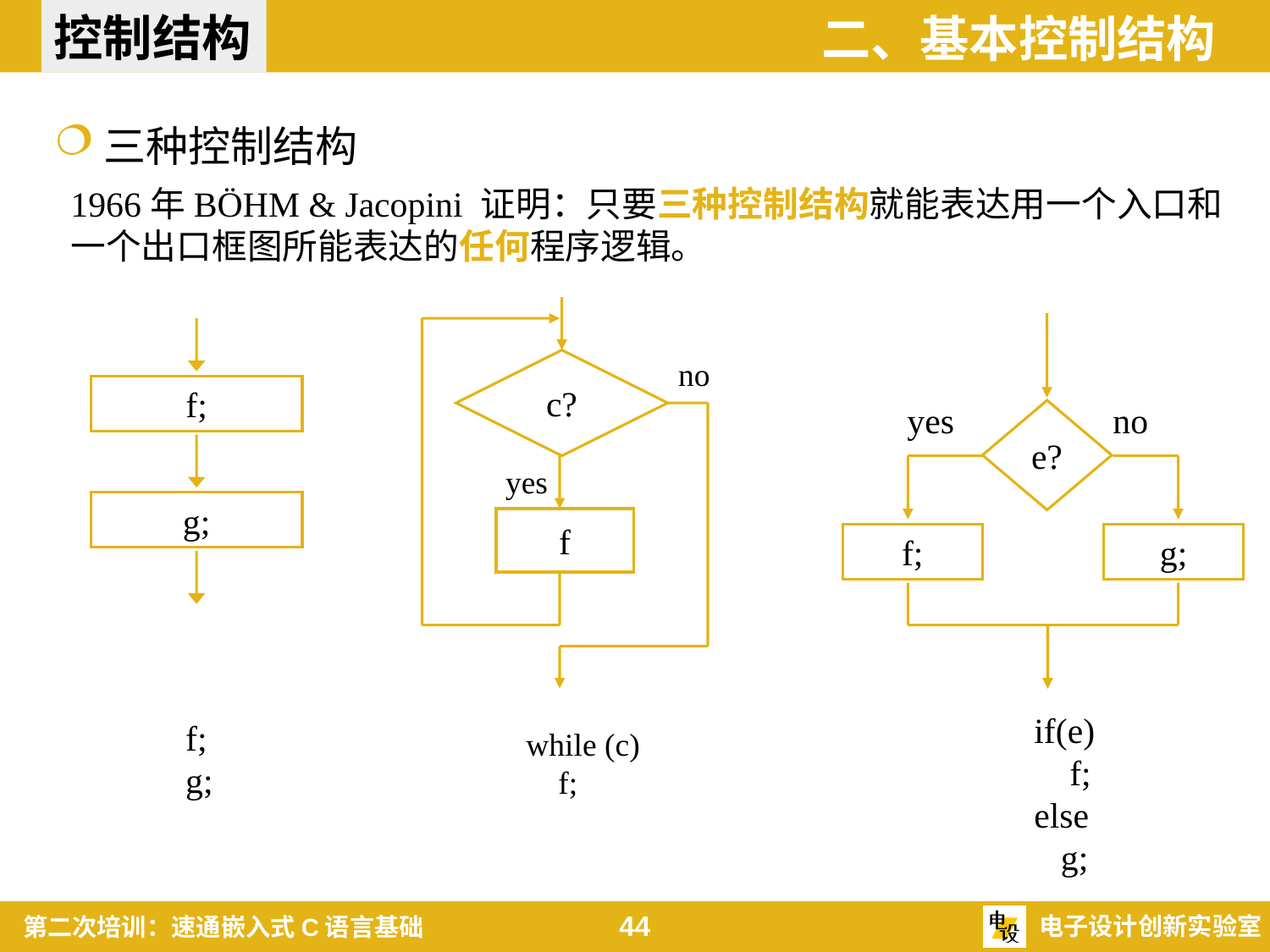

控制结构
二、基本控制结构
三种控制结构
1966年BÖHM & Jacopini 证明：只要三种控制结构就能表达用一个入口和一个出口框图所能表达的任何程序逻辑。

no
c?

yes

f

yes
no
e?

f;
g;

f;

g;

    if(e)
        f;
    else
       g;
f;
g;
while (c)
    f;
44